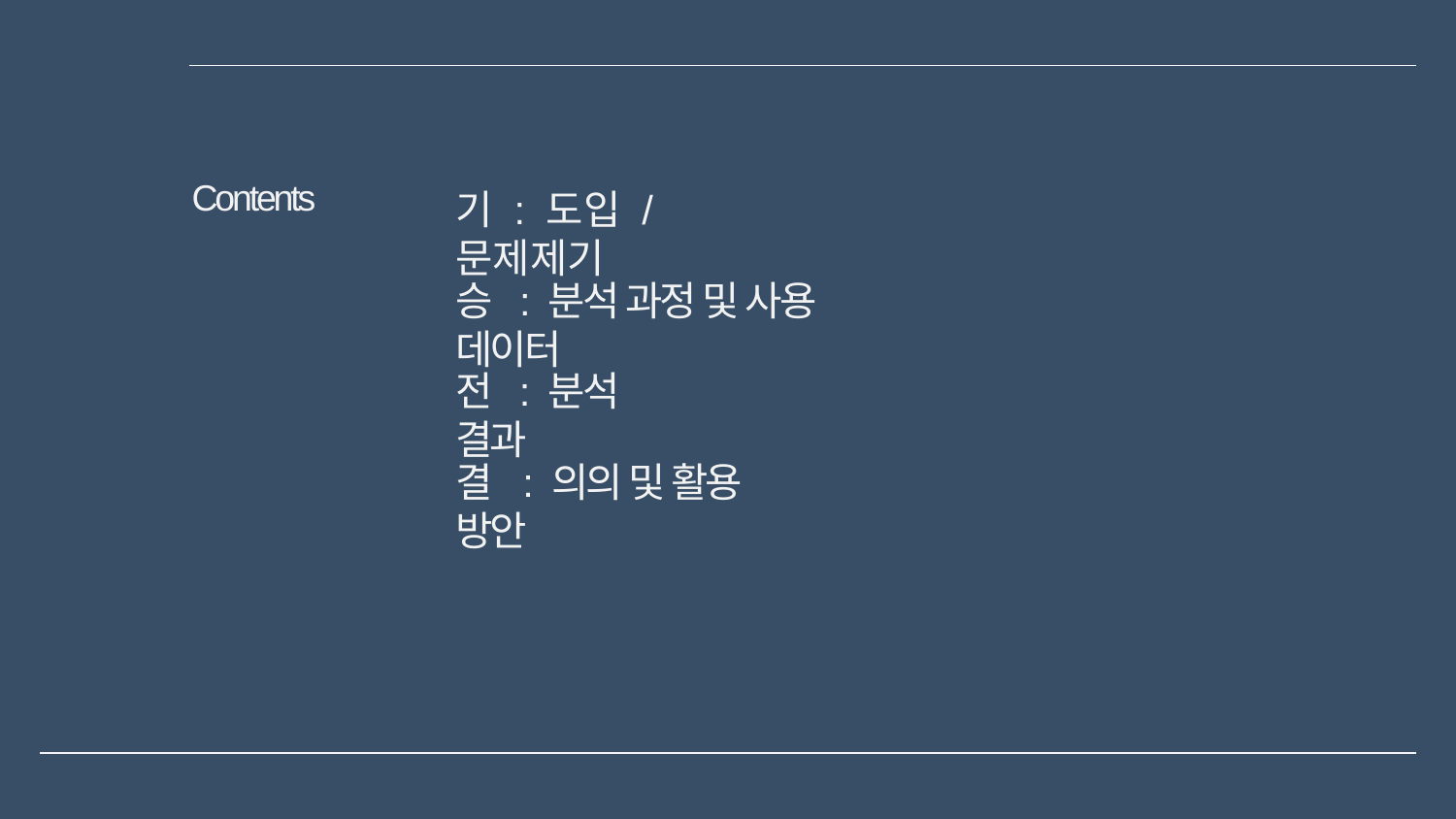

Contents
기 : 도입 / 문제제기
승  : 분석 과정 및 사용 데이터
전  : 분석 결과
결  : 의의 및 활용 방안